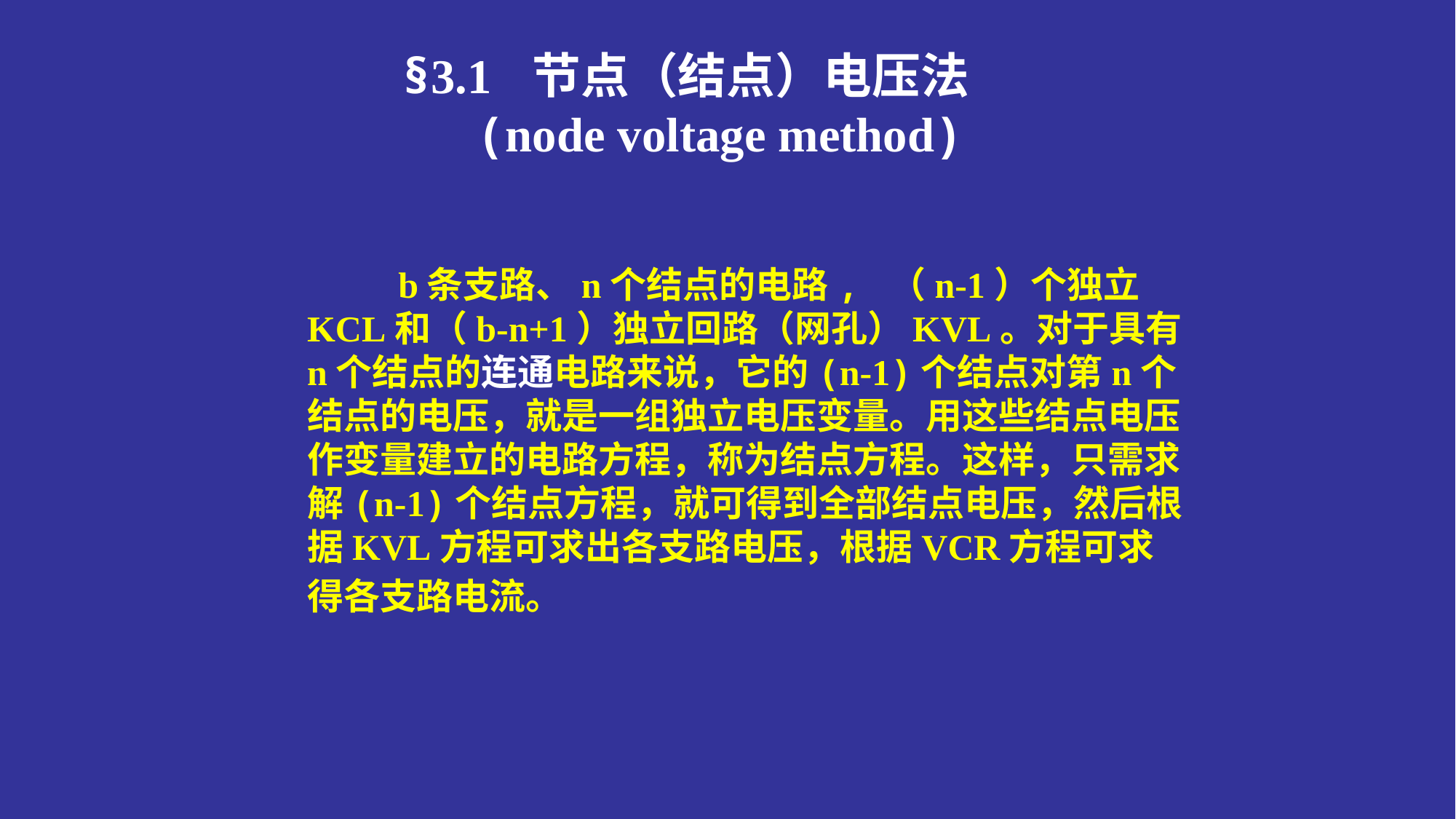

§3.1 节点（结点）电压法
  (node voltage method)
          b条支路、n个结点的电路, （n-1）个独立KCL和（b-n+1）独立回路（网孔）KVL。对于具有n个结点的连通电路来说，它的(n-1)个结点对第n个结点的电压，就是一组独立电压变量。用这些结点电压作变量建立的电路方程，称为结点方程。这样，只需求解(n-1)个结点方程，就可得到全部结点电压，然后根据KVL方程可求出各支路电压，根据VCR方程可求得各支路电流。